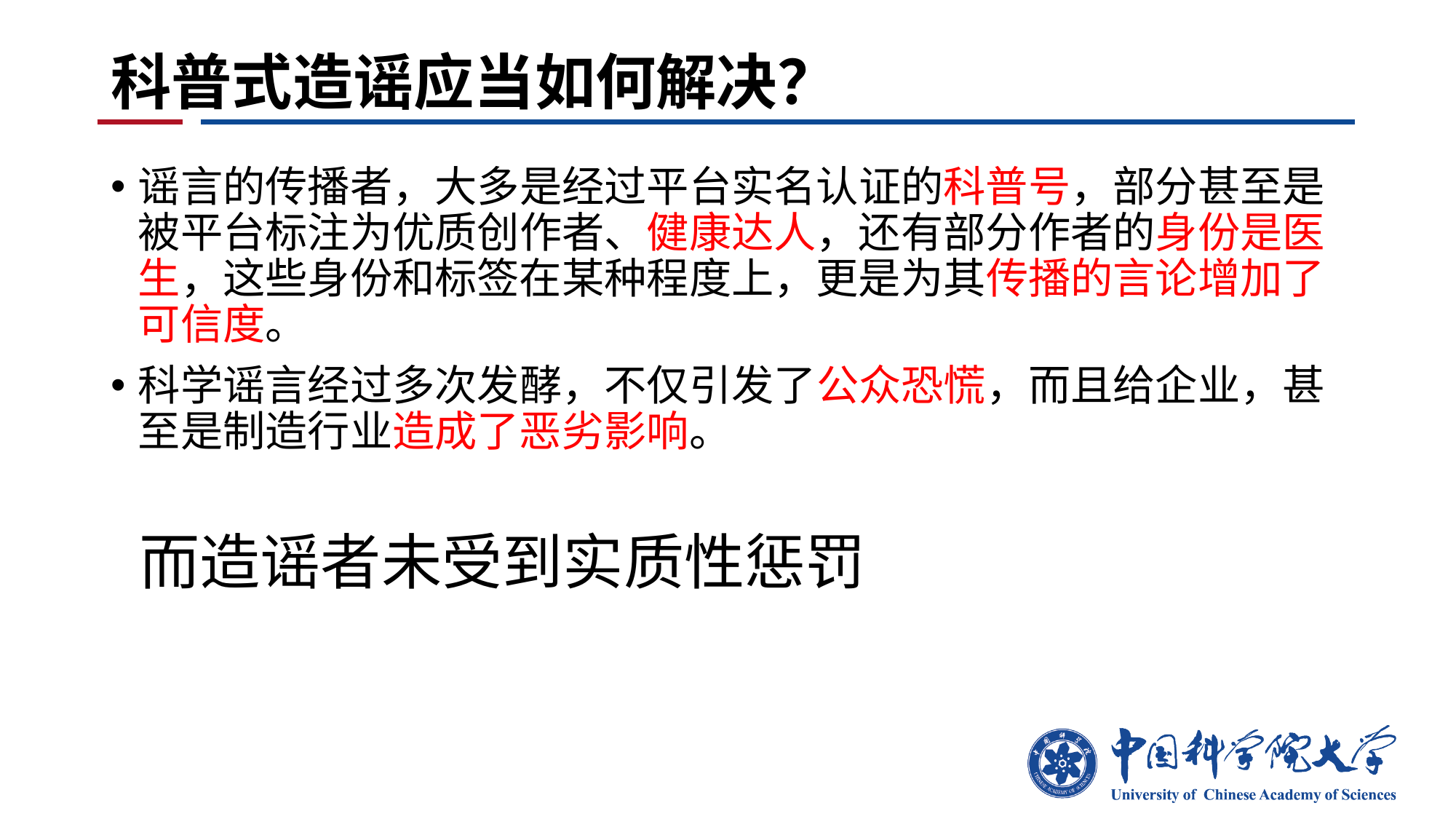

# 科普式造谣应当如何解决？
谣言的传播者，大多是经过平台实名认证的科普号，部分甚至是被平台标注为优质创作者、健康达人，还有部分作者的身份是医生，这些身份和标签在某种程度上，更是为其传播的言论增加了可信度。
科学谣言经过多次发酵，不仅引发了公众恐慌，而且给企业，甚至是制造行业造成了恶劣影响。

 而造谣者未受到实质性惩罚